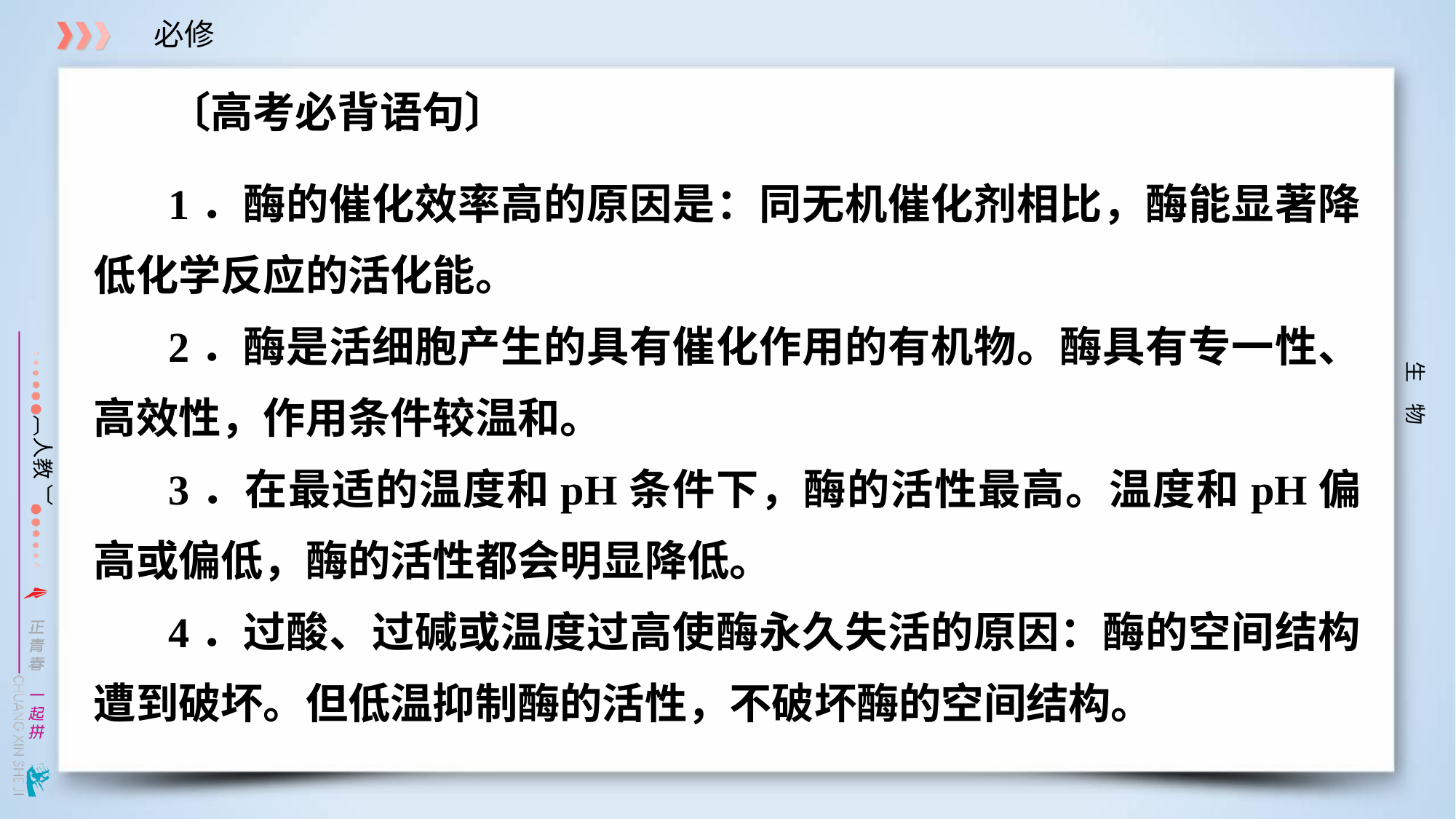

〔高考必背语句〕
1．酶的催化效率高的原因是：同无机催化剂相比，酶能显著降低化学反应的活化能。
2．酶是活细胞产生的具有催化作用的有机物。酶具有专一性、高效性，作用条件较温和。
3．在最适的温度和pH条件下，酶的活性最高。温度和pH偏高或偏低，酶的活性都会明显降低。
4．过酸、过碱或温度过高使酶永久失活的原因：酶的空间结构遭到破坏。但低温抑制酶的活性，不破坏酶的空间结构。